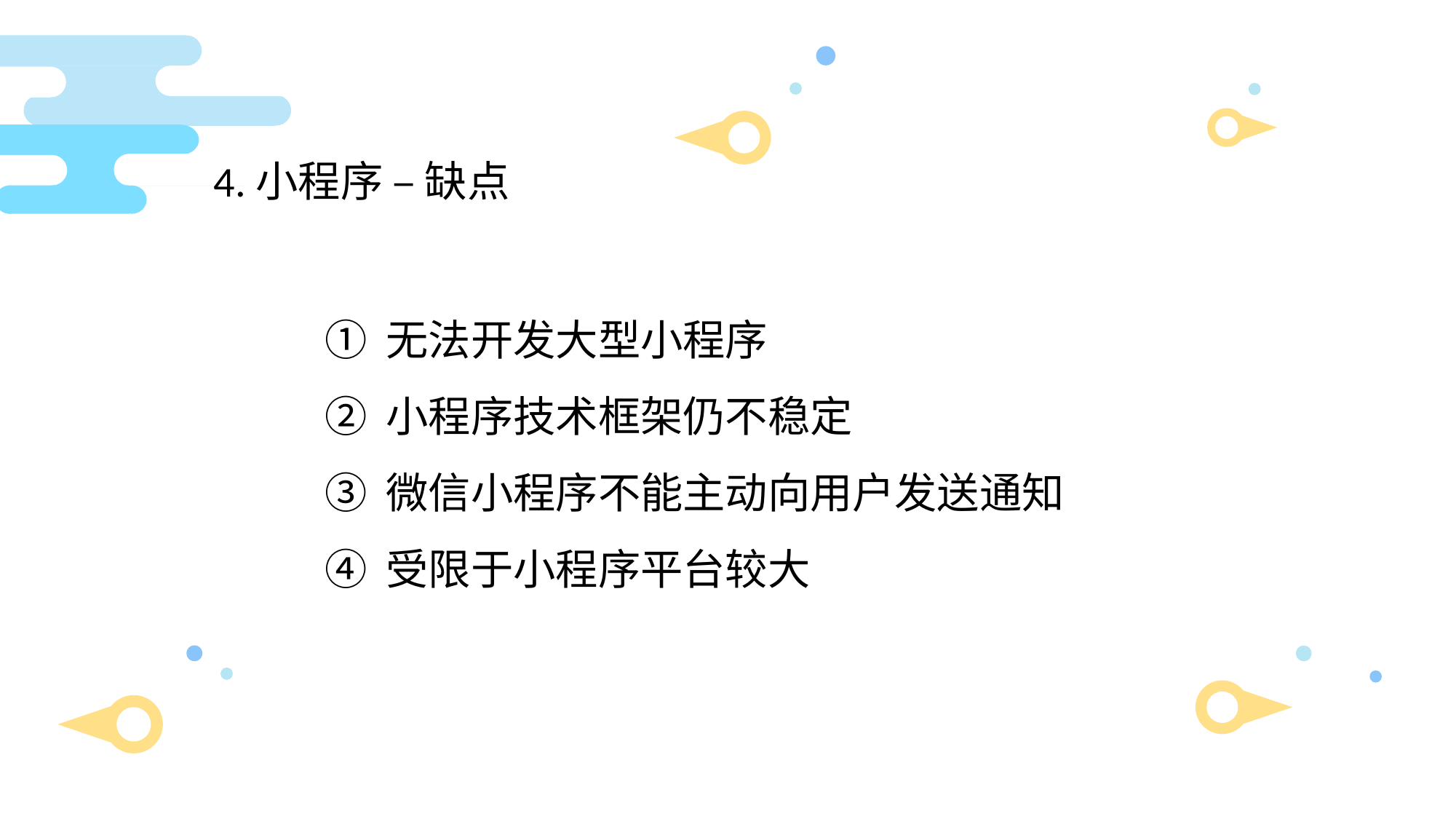

4.小程序 – 缺点

无法开发大型小程序
小程序技术框架仍不稳定
微信小程序不能主动向用户发送通知
受限于小程序平台较大